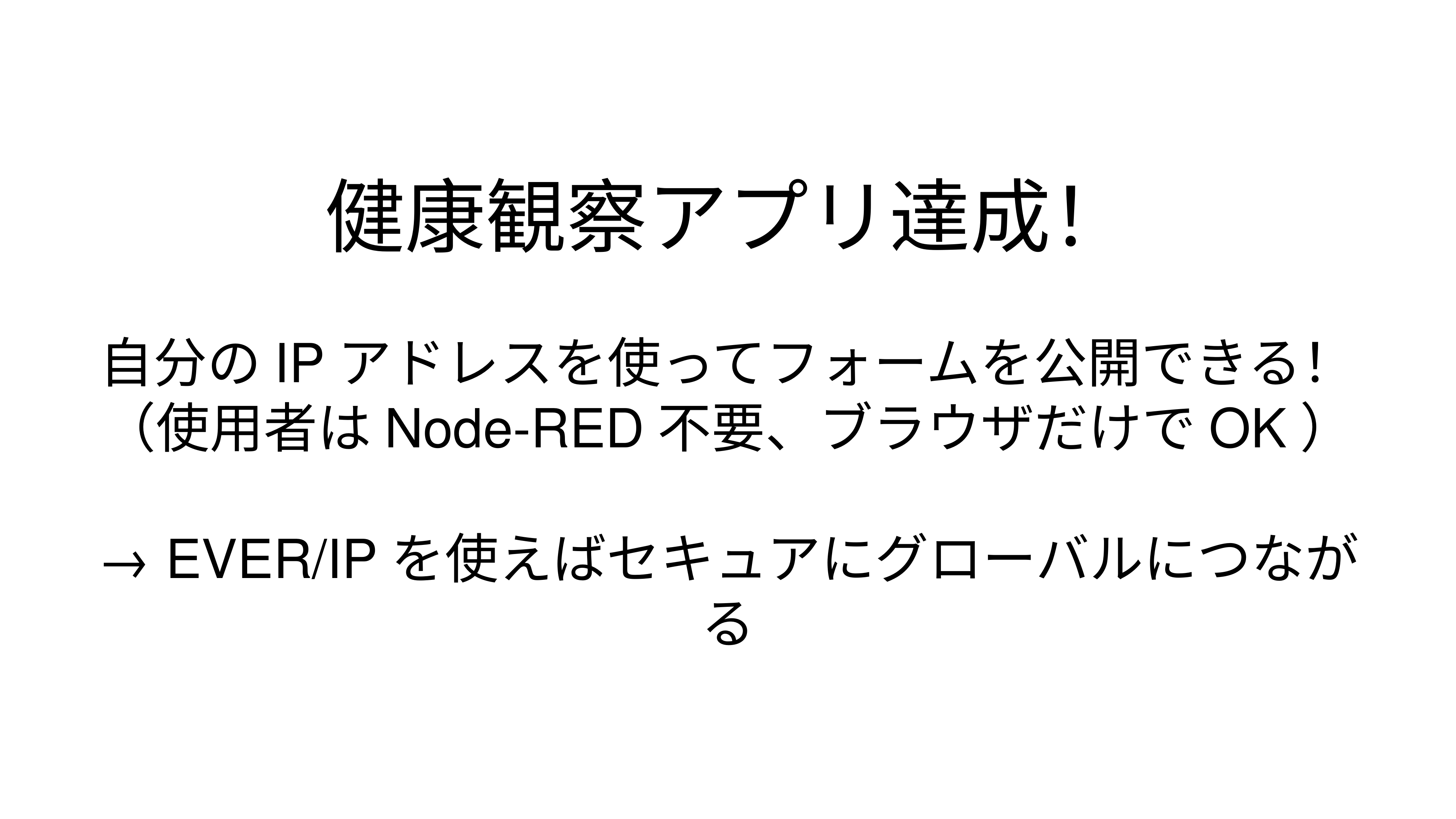

# 健康観察アプリ達成！

自分のIPアドレスを使ってフォームを公開できる！
（使用者はNode-RED不要、ブラウザだけでOK）

→ EVER/IPを使えばセキュアにグローバルにつながる